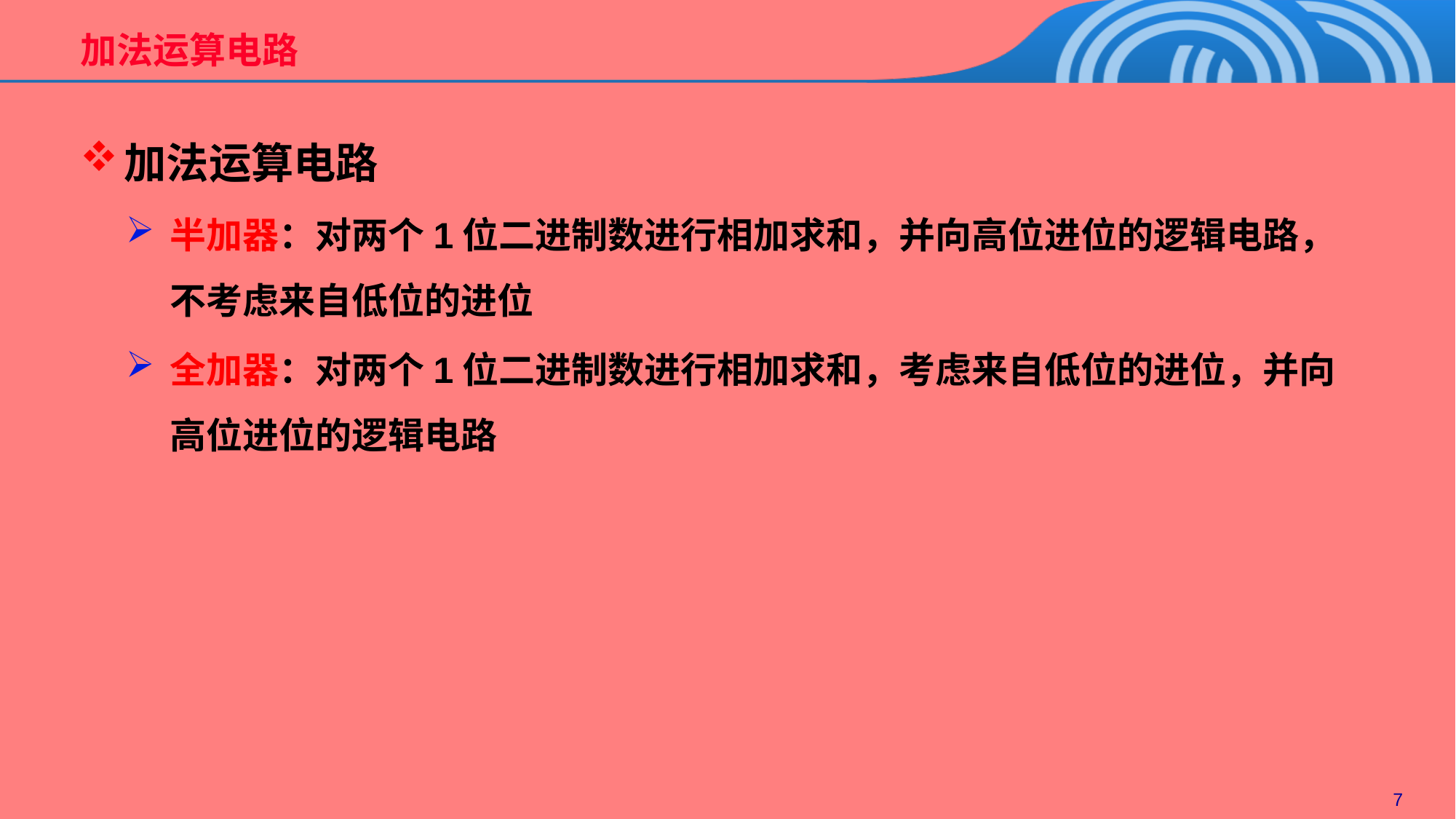

# 加法运算电路
加法运算电路
半加器：对两个1位二进制数进行相加求和，并向高位进位的逻辑电路，不考虑来自低位的进位
全加器：对两个1位二进制数进行相加求和，考虑来自低位的进位，并向高位进位的逻辑电路